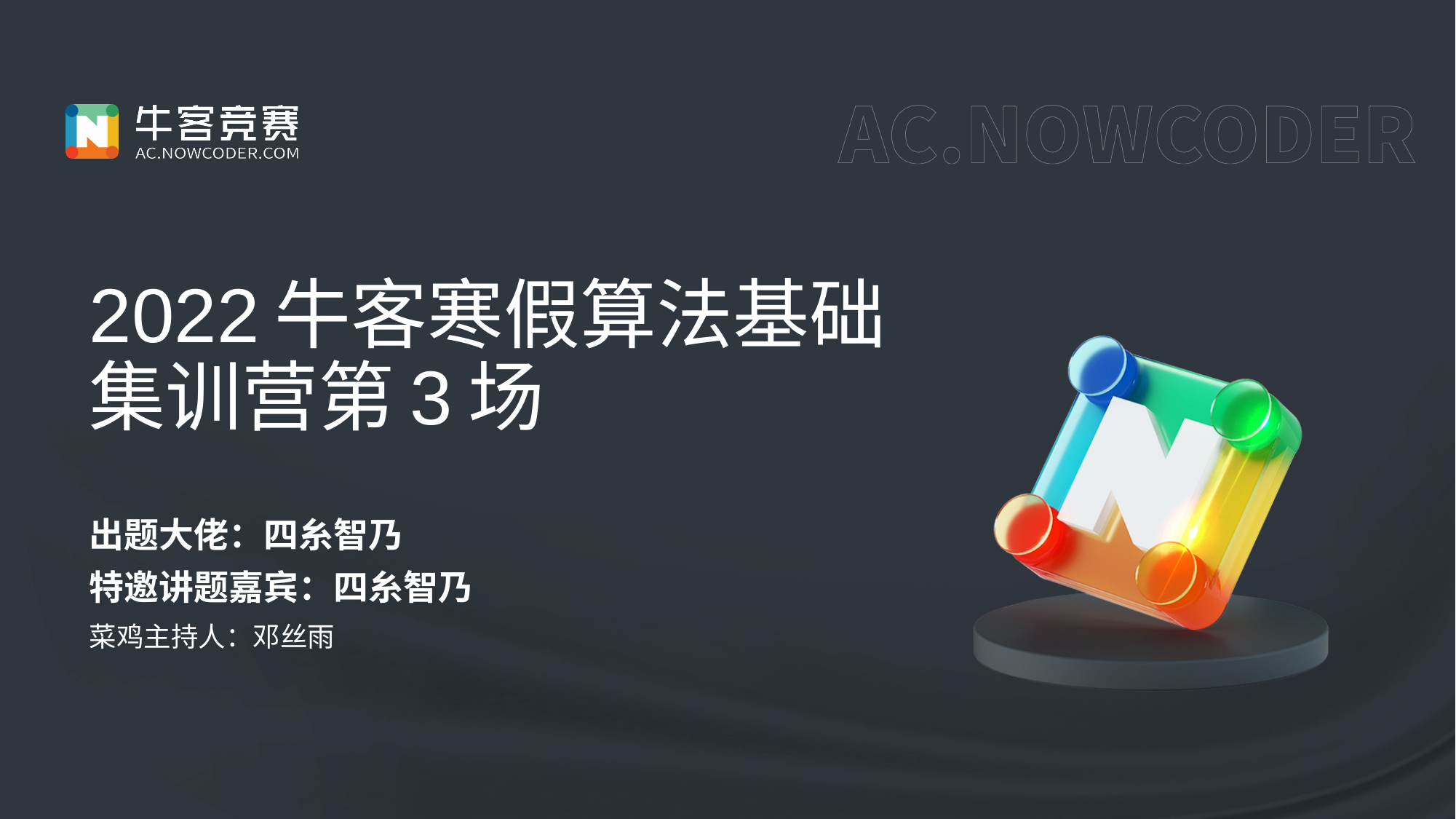

# 2022牛客寒假算法基础集训营第3场
出题大佬：四糸智乃
特邀讲题嘉宾：四糸智乃
菜鸡主持人：邓丝雨